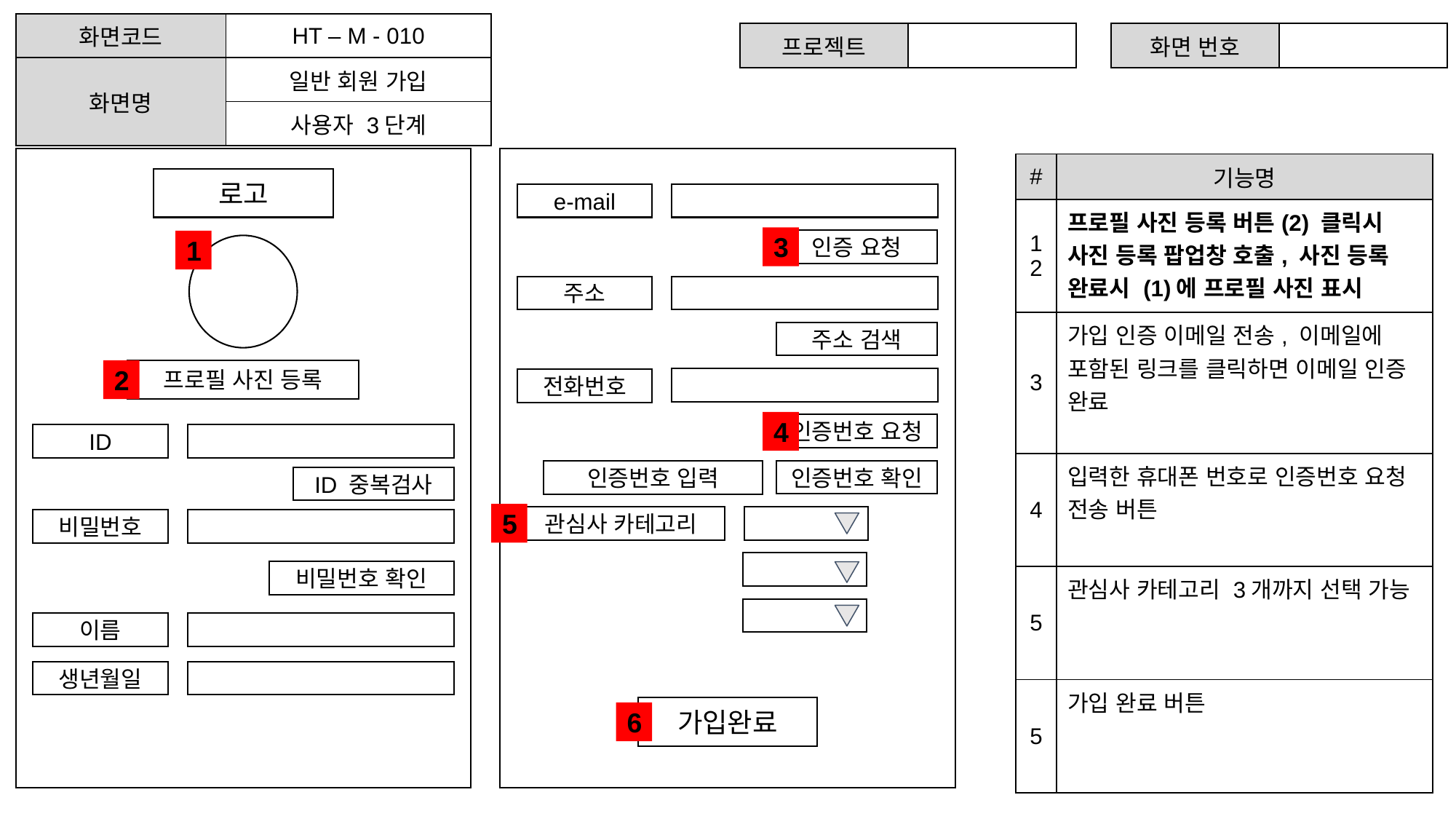

| 화면코드 | HT – M - 010 |
| --- | --- |
| 화면명 | 일반 회원 가입 |
|  | 사용자 3단계 |
| 프로젝트 |  |
| --- | --- |
| 화면 번호 |  |
| --- | --- |

| # | 기능명 |
| --- | --- |
| 1 2 | 프로필 사진 등록 버튼(2) 클릭시 사진 등록 팝업창 호출, 사진 등록 완료시 (1)에 프로필 사진 표시 |
| 3 | 가입 인증 이메일 전송, 이메일에 포함된 링크를 클릭하면 이메일 인증 완료 |
| 4 | 입력한 휴대폰 번호로 인증번호 요청 전송 버튼 |
| 5 | 관심사 카테고리 3개까지 선택 가능 |
| 5 | 가입 완료 버튼 |
로고

e-mail
3
인증 요청
1

주소
주소 검색
프로필 사진 등록
2

전화번호
4
인증번호 요청

ID
인증번호 확인
인증번호 입력
ID 중복검사
5
관심사 카테고리

비밀번호

비밀번호 확인

이름

생년월일
가입완료
6